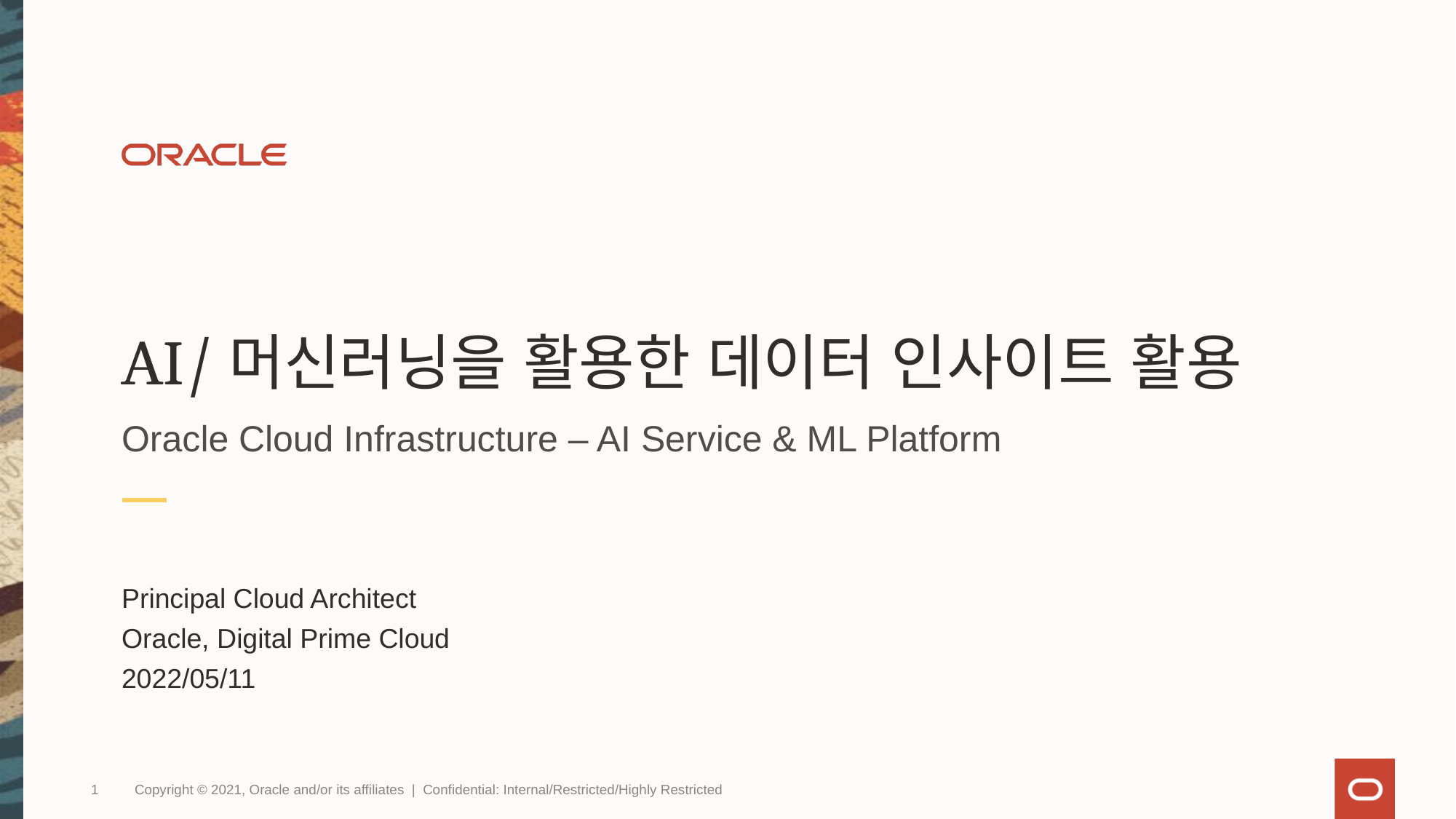

# AI/머신러닝을 활용한 데이터 인사이트 활용
Oracle Cloud Infrastructure – AI Service & ML Platform
Principal Cloud Architect
Oracle, Digital Prime Cloud
2022/05/11
1
Copyright © 2021, Oracle and/or its affiliates  |  Confidential: Internal/Restricted/Highly Restricted